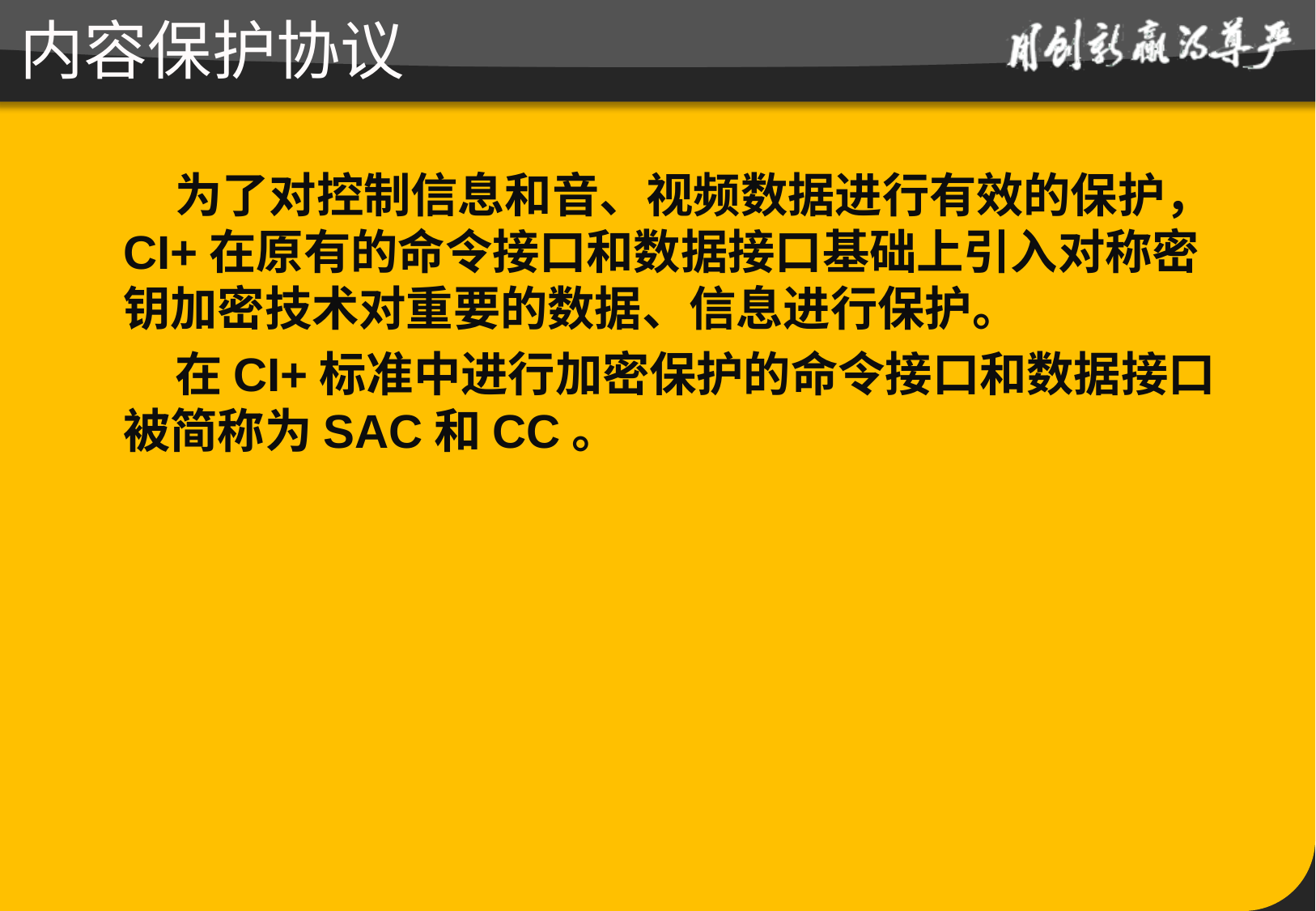

为了对控制信息和音、视频数据进行有效的保护，CI+在原有的命令接口和数据接口基础上引入对称密钥加密技术对重要的数据、信息进行保护。
        在CI+标准中进行加密保护的命令接口和数据接口被简称为SAC和CC。
内容保护协议